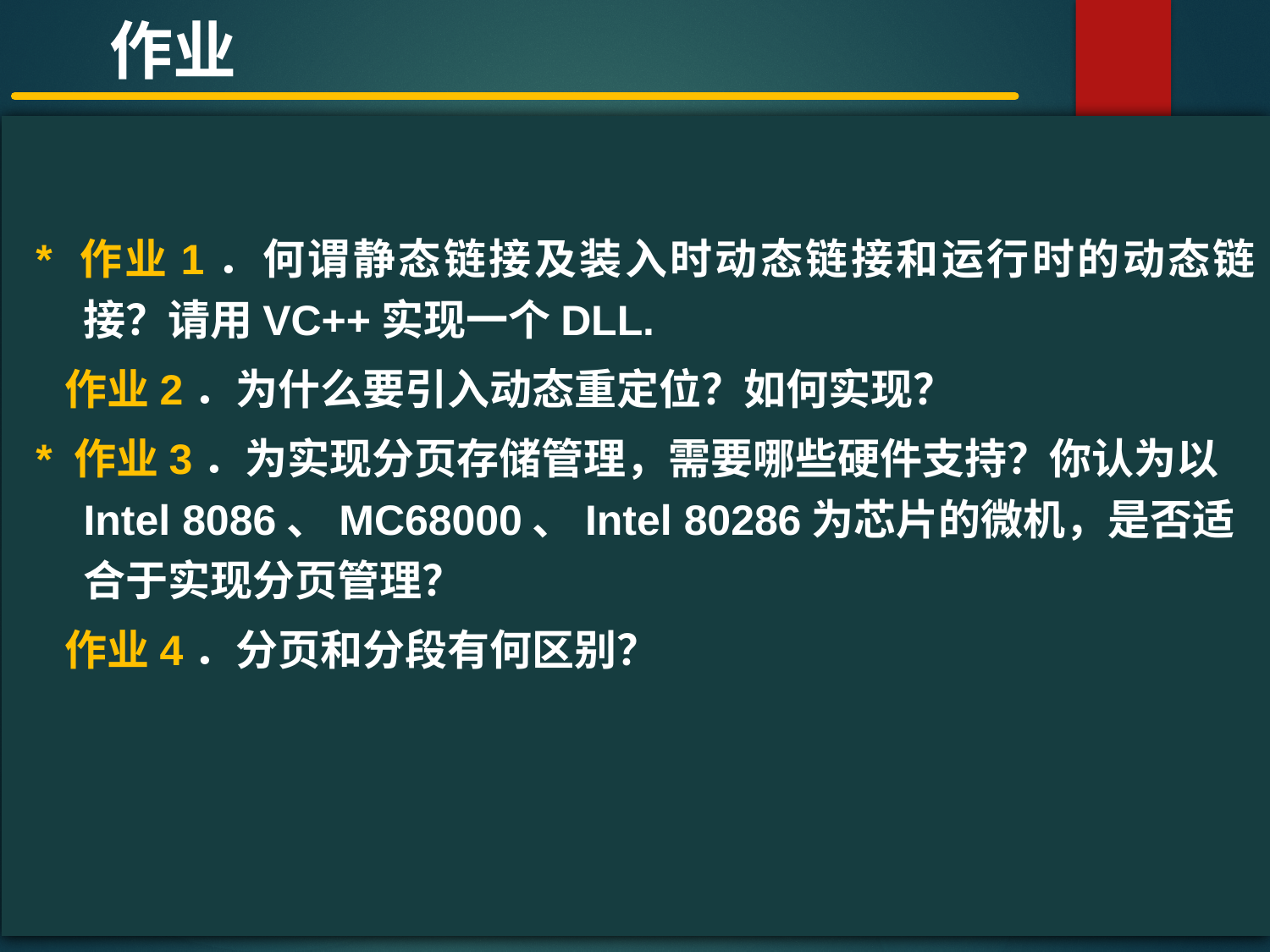

作业
#
* 作业1．何谓静态链接及装入时动态链接和运行时的动态链接？请用VC++实现一个DLL.
  作业2．为什么要引入动态重定位？如何实现？
* 作业3．为实现分页存储管理，需要哪些硬件支持？你认为以Intel 8086、MC68000、Intel 80286为芯片的微机，是否适合于实现分页管理？
  作业4．分页和分段有何区别？